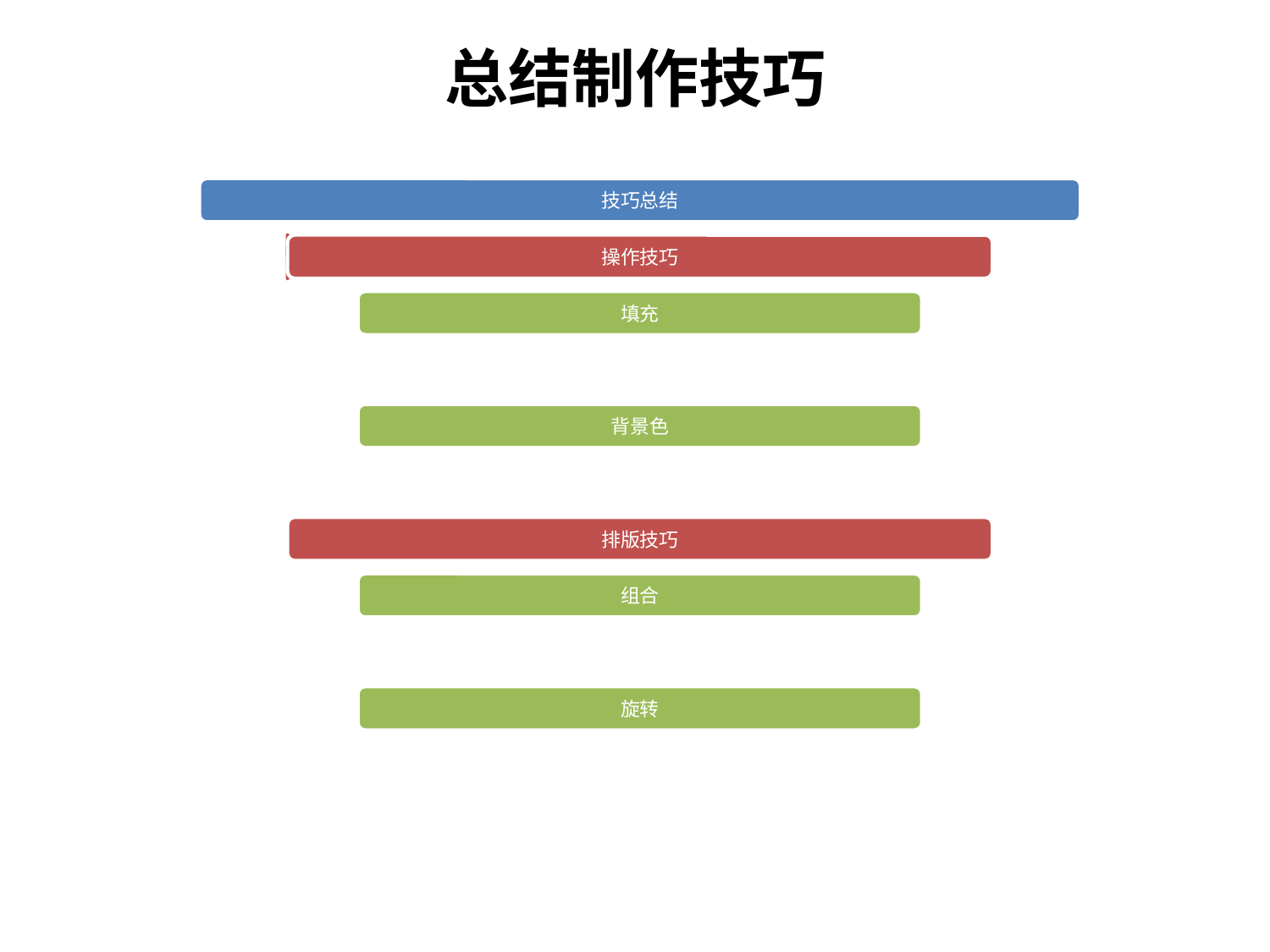

# 总结制作技巧
技巧总结
操作技巧
填充
排版技巧
组合
旋转
背景色